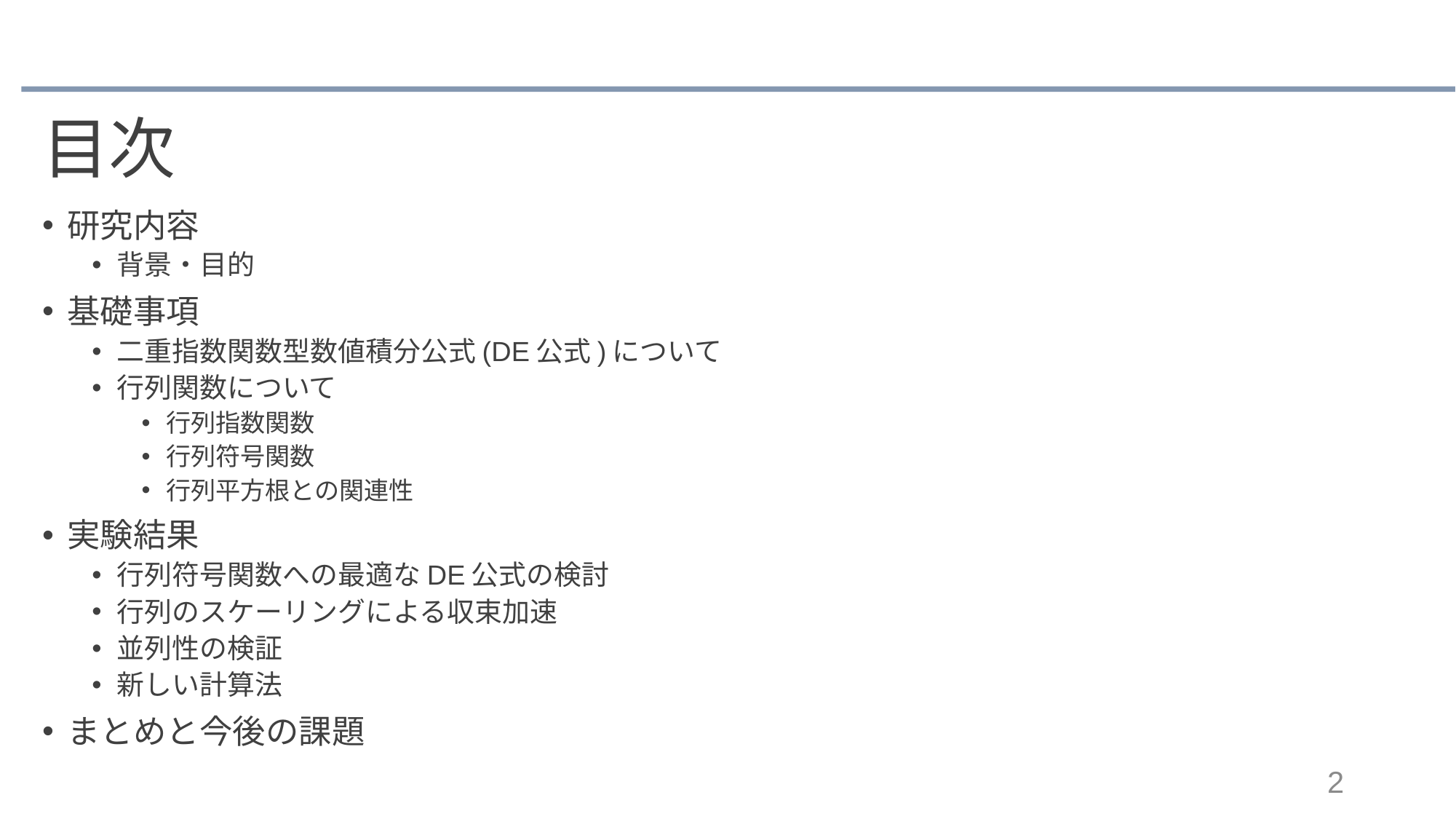

#
目次
研究内容
背景・目的
基礎事項
二重指数関数型数値積分公式(DE公式)について
行列関数について
行列指数関数
行列符号関数
行列平方根との関連性
実験結果
行列符号関数への最適なDE公式の検討
行列のスケーリングによる収束加速
並列性の検証
新しい計算法
まとめと今後の課題

2